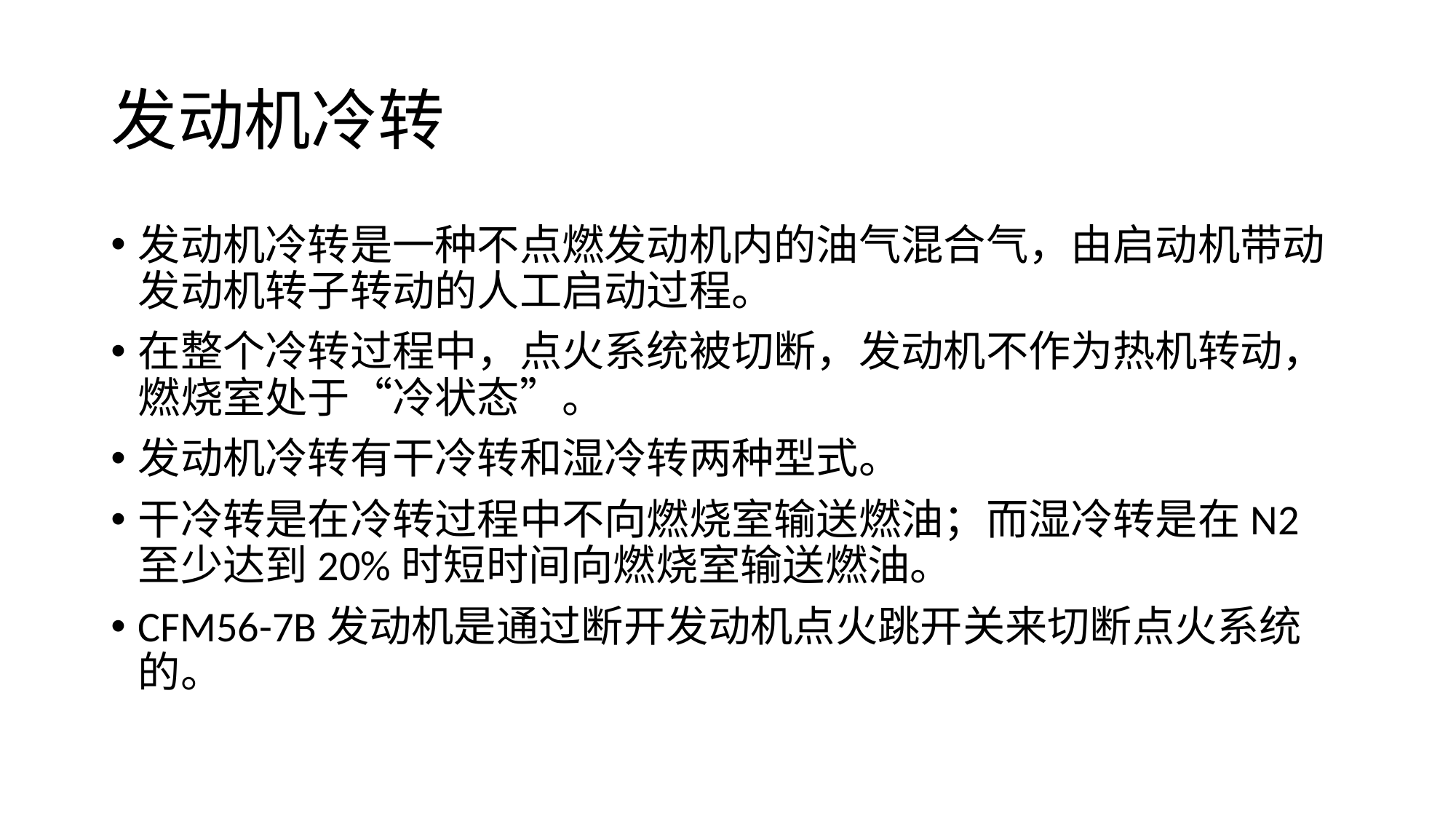

# 发动机冷转
发动机冷转是一种不点燃发动机内的油气混合气，由启动机带动发动机转子转动的人工启动过程。
在整个冷转过程中，点火系统被切断，发动机不作为热机转动，燃烧室处于“冷状态”。
发动机冷转有干冷转和湿冷转两种型式。
干冷转是在冷转过程中不向燃烧室输送燃油；而湿冷转是在N2至少达到20%时短时间向燃烧室输送燃油。
CFM56-7B发动机是通过断开发动机点火跳开关来切断点火系统的。